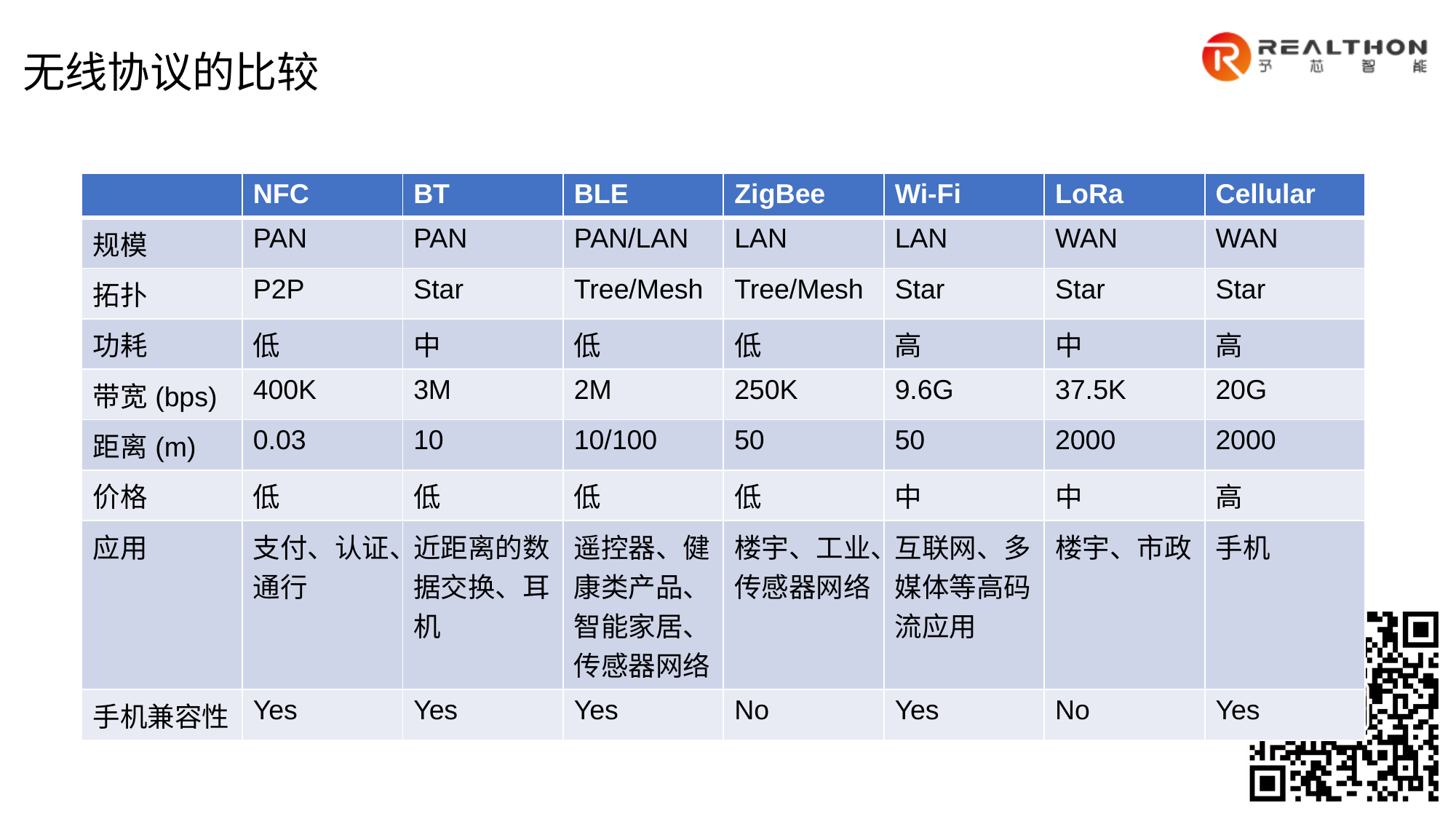

无线协议的比较
|  | NFC | BT | BLE | ZigBee | Wi-Fi | LoRa | Cellular |
| --- | --- | --- | --- | --- | --- | --- | --- |
| 规模 | PAN | PAN | PAN/LAN | LAN | LAN | WAN | WAN |
| 拓扑 | P2P | Star | Tree/Mesh | Tree/Mesh | Star | Star | Star |
| 功耗 | 低 | 中 | 低 | 低 | 高 | 中 | 高 |
| 带宽(bps) | 400K | 3M | 2M | 250K | 9.6G | 37.5K | 20G |
| 距离(m) | 0.03 | 10 | 10/100 | 50 | 50 | 2000 | 2000 |
| 价格 | 低 | 低 | 低 | 低 | 中 | 中 | 高 |
| 应用 | 支付、认证、通行 | 近距离的数据交换、耳机 | 遥控器、健康类产品、智能家居、传感器网络 | 楼宇、工业、传感器网络 | 互联网、多媒体等高码流应用 | 楼宇、市政 | 手机 |
| 手机兼容性 | Yes | Yes | Yes | No | Yes | No | Yes |